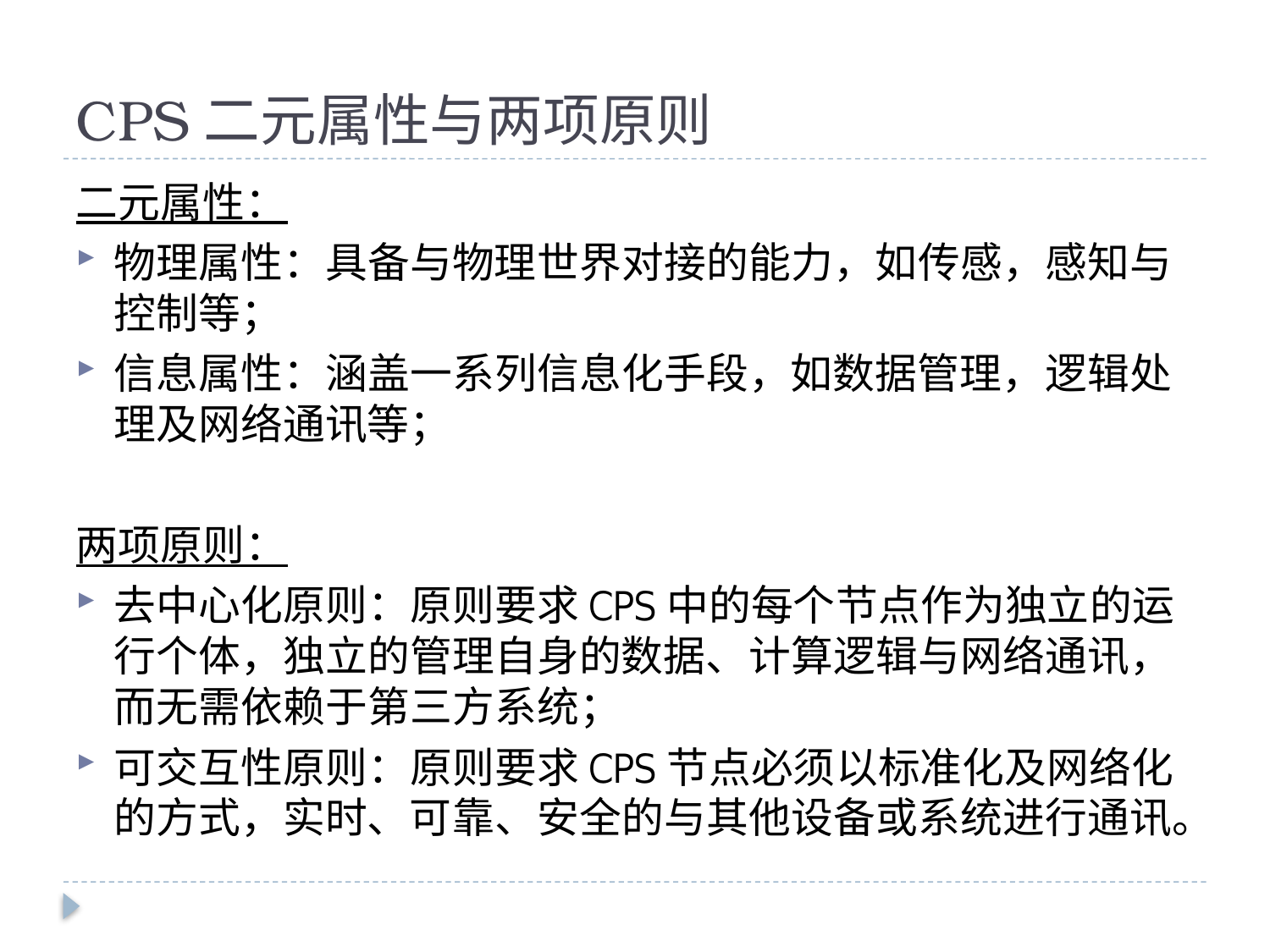

# CPS二元属性与两项原则
二元属性：
物理属性：具备与物理世界对接的能力，如传感，感知与控制等；
信息属性：涵盖一系列信息化手段，如数据管理，逻辑处理及网络通讯等；

两项原则：
去中心化原则：原则要求CPS中的每个节点作为独立的运行个体，独立的管理自身的数据、计算逻辑与网络通讯，而无需依赖于第三方系统；
可交互性原则：原则要求CPS节点必须以标准化及网络化的方式，实时、可靠、安全的与其他设备或系统进行通讯。